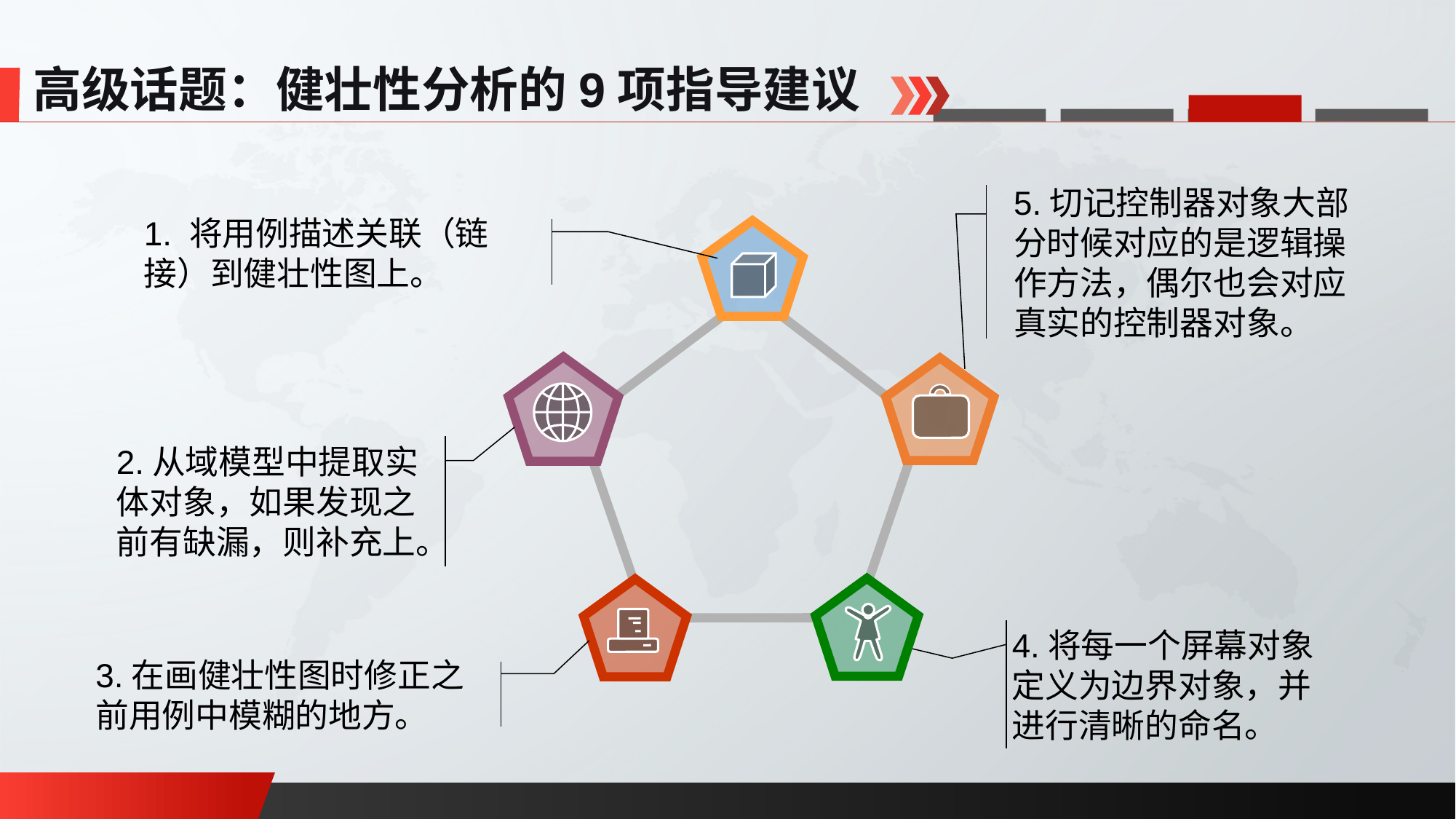

高级话题：健壮性分析的9项指导建议

5.切记控制器对象大部分时候对应的是逻辑操作方法，偶尔也会对应真实的控制器对象。
1. 将用例描述关联（链接）到健壮性图上。

2.从域模型中提取实体对象，如果发现之前有缺漏，则补充上。

4.将每一个屏幕对象定义为边界对象，并进行清晰的命名。
3.在画健壮性图时修正之前用例中模糊的地方。